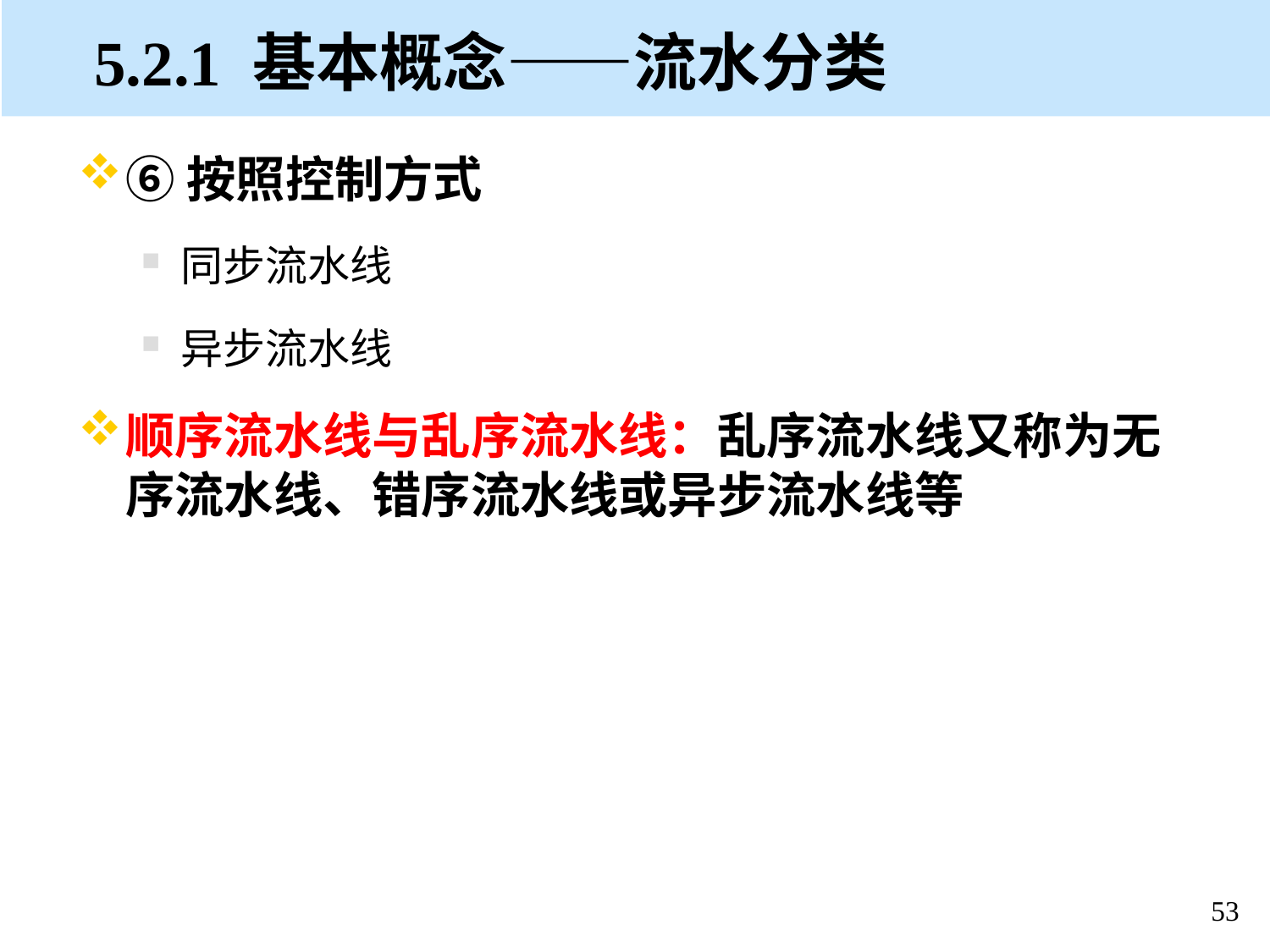

⑥按照控制方式
同步流水线
异步流水线
顺序流水线与乱序流水线：乱序流水线又称为无序流水线、错序流水线或异步流水线等
5.2.1 基本概念——流水分类